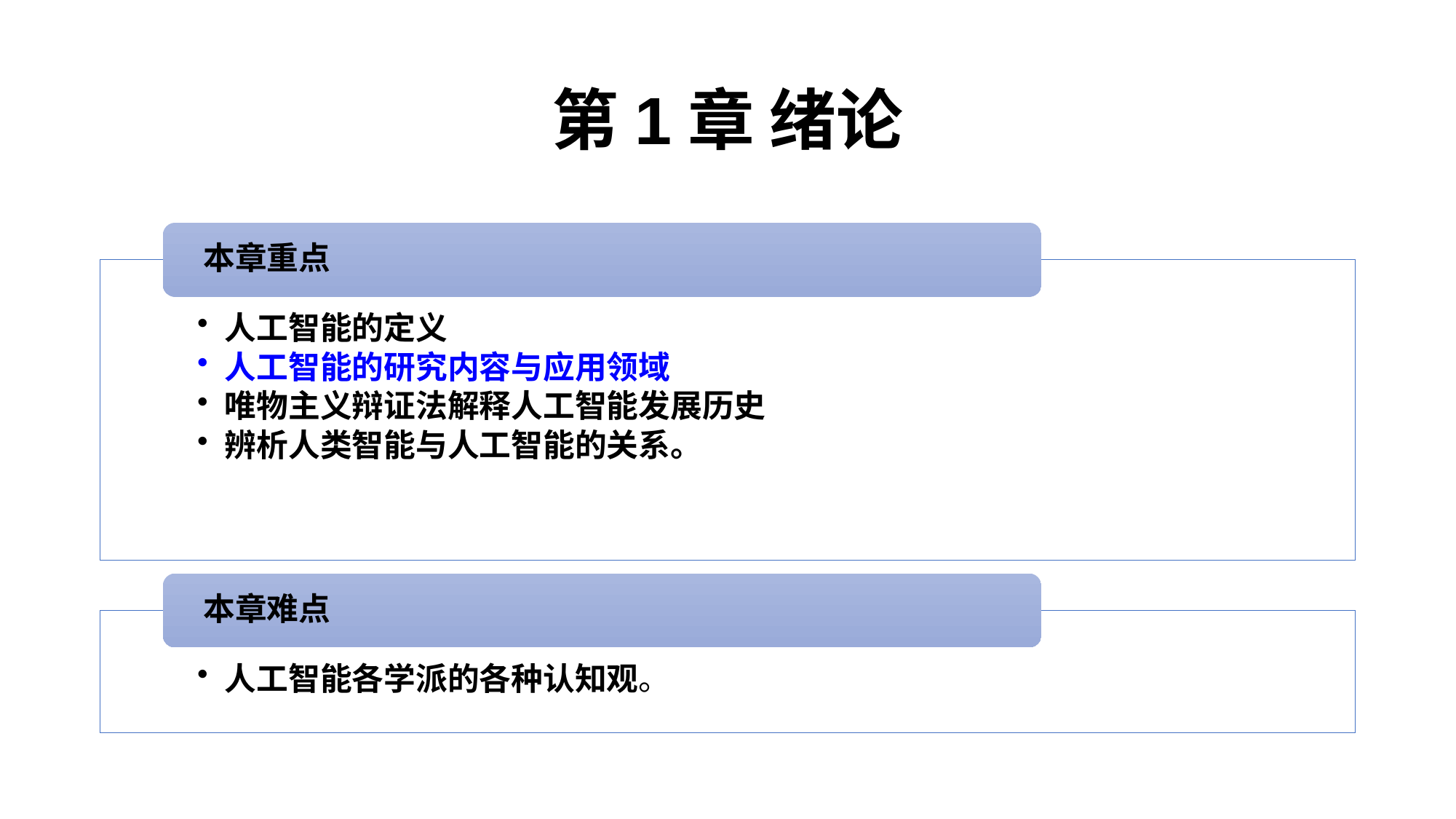

# 第1章 绪论
人工智能的定义
人工智能的研究内容与应用领域
唯物主义辩证法解释人工智能发展历史
辨析人类智能与人工智能的关系。
本章重点
人工智能各学派的各种认知观。
本章难点